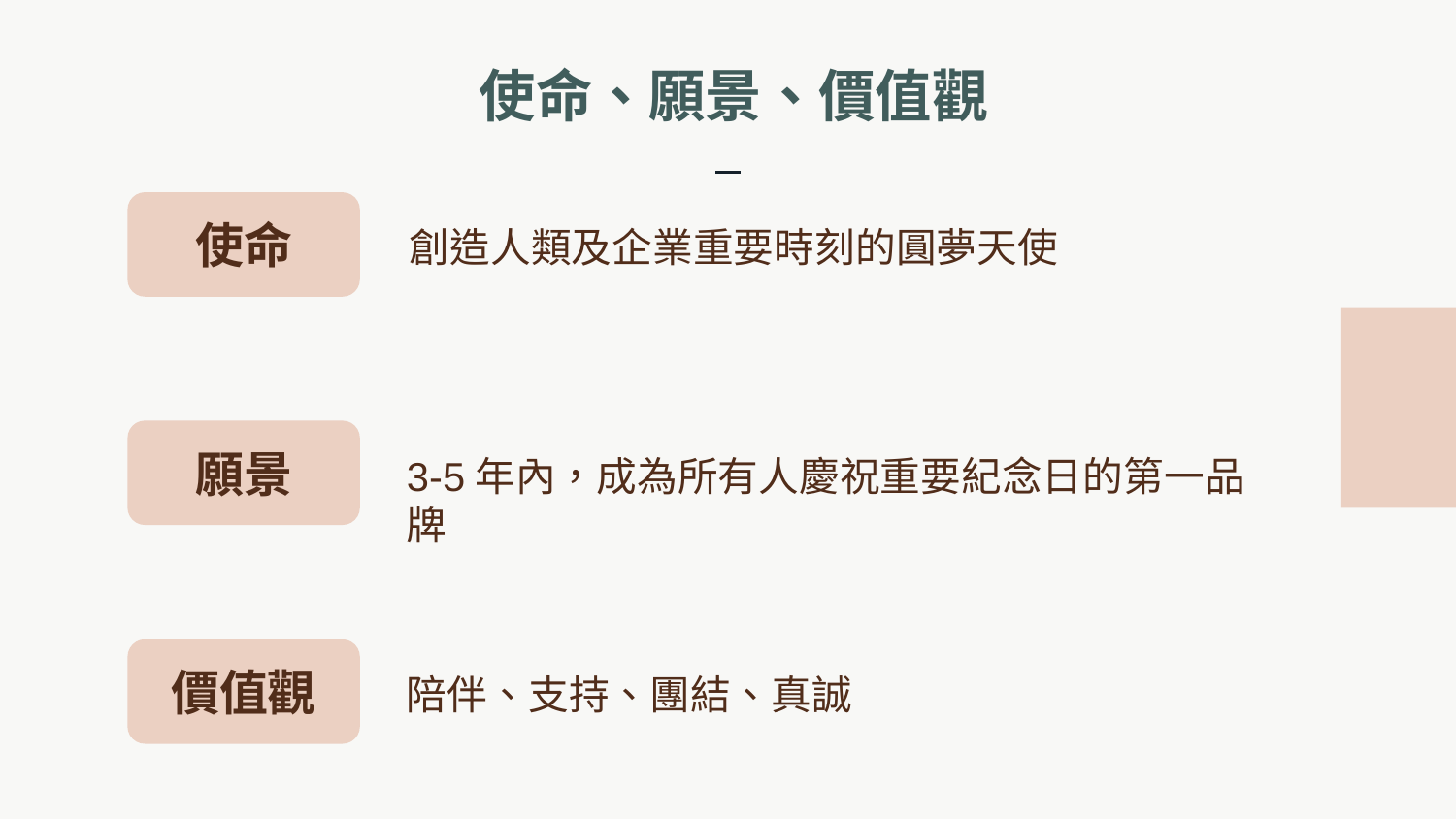

# 使命、願景、價值觀
使命
創造人類及企業重要時刻的圓夢天使
願景
3-5年內，成為所有人慶祝重要紀念日的第一品牌
價值觀
陪伴、支持、團結、真誠